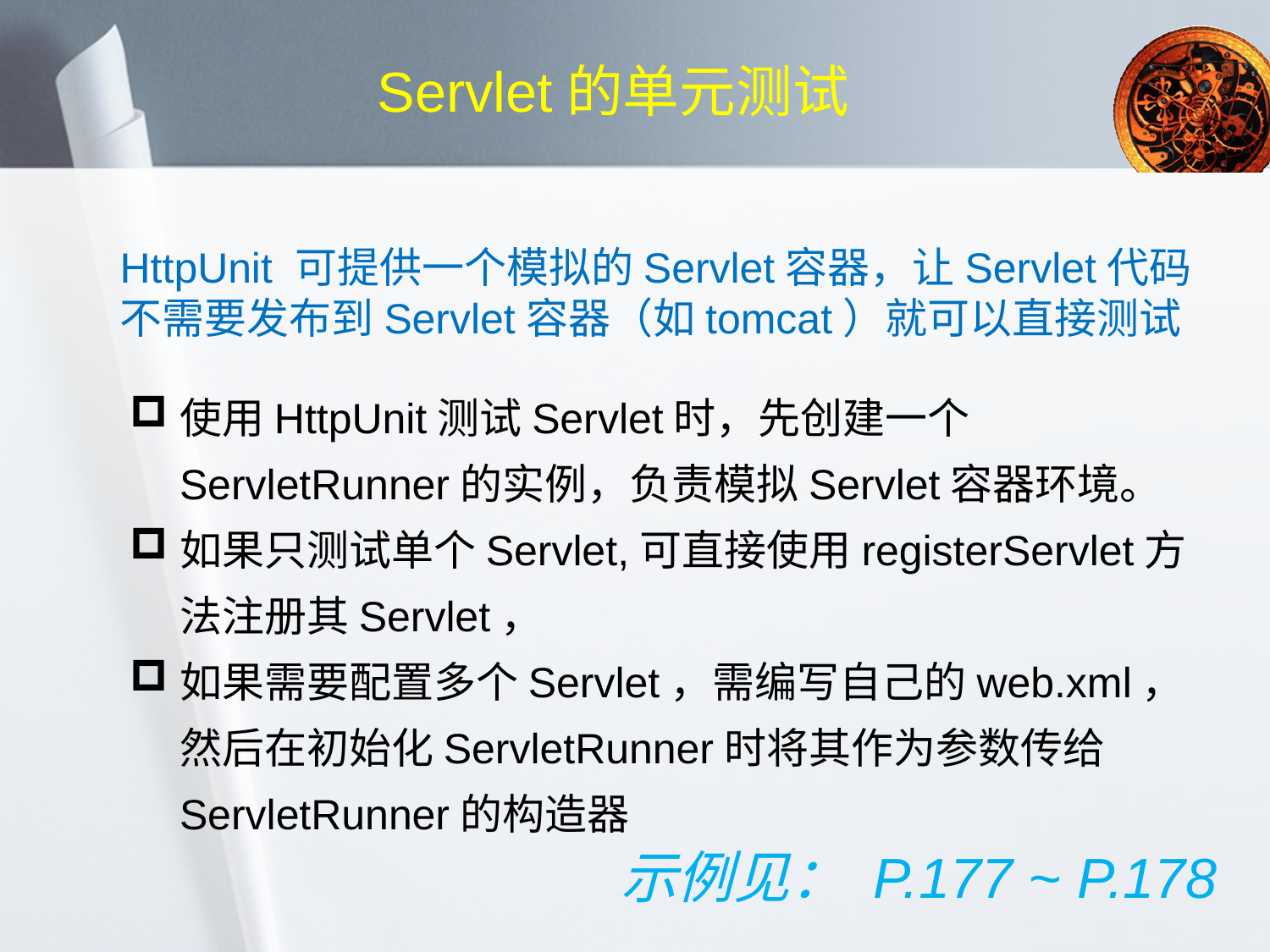

Servlet的单元测试
HttpUnit 可提供一个模拟的Servlet容器，让Servlet代码不需要发布到Servlet容器（如tomcat）就可以直接测试
使用HttpUnit测试Servlet时，先创建一个ServletRunner的实例，负责模拟Servlet容器环境。
如果只测试单个Servlet,可直接使用registerServlet方法注册其Servlet，
如果需要配置多个Servlet，需编写自己的web.xml，然后在初始化ServletRunner时将其作为参数传给ServletRunner的构造器
示例见： P.177 ~ P.178